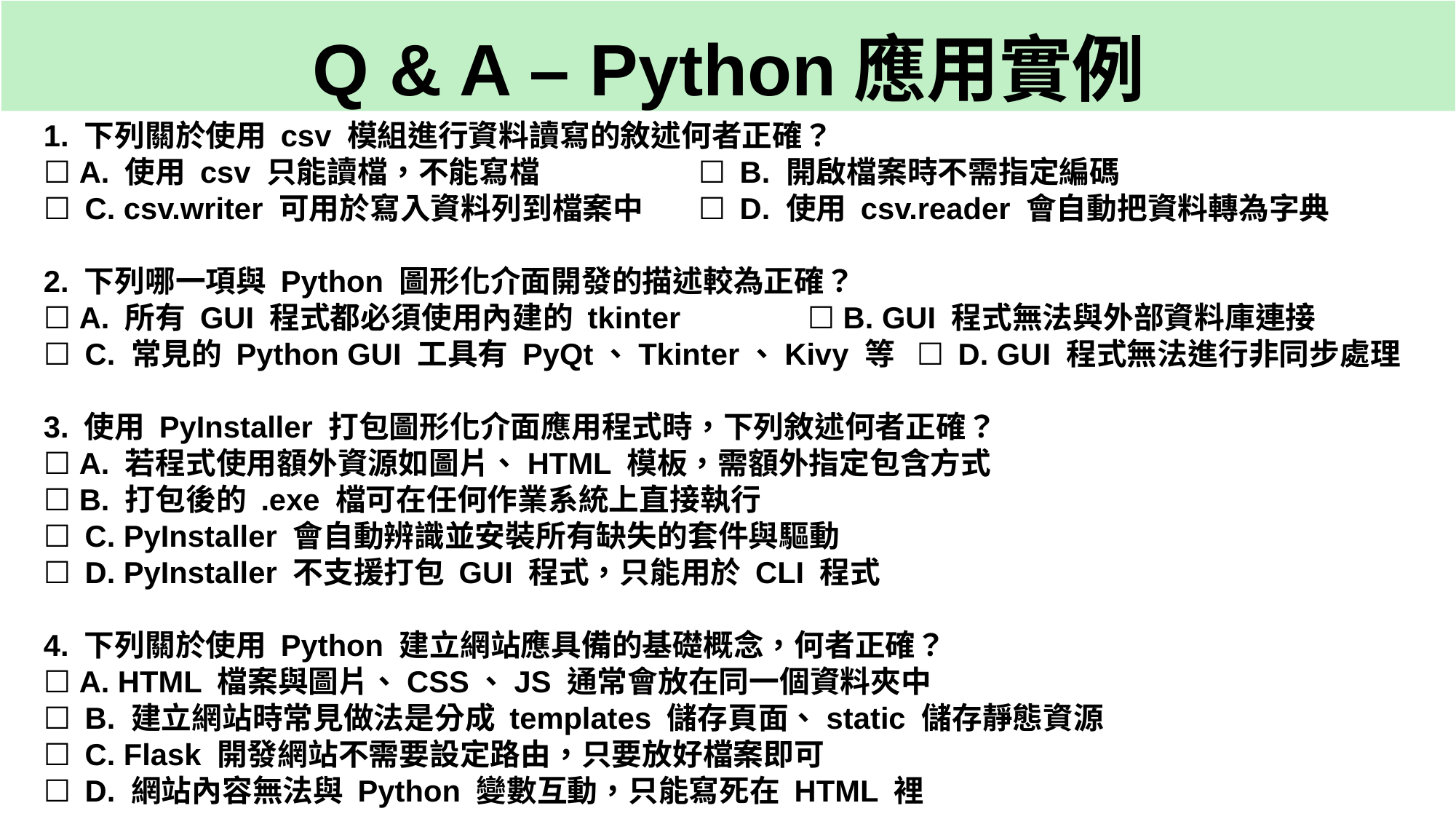

Q & A – Python應用實例
1. 下列關於使用 csv 模組進行資料讀寫的敘述何者正確？
☐ A. 使用 csv 只能讀檔，不能寫檔		☐ B. 開啟檔案時不需指定編碼
☐ C. csv.writer 可用於寫入資料列到檔案中	☐ D. 使用 csv.reader 會自動把資料轉為字典

2. 下列哪一項與 Python 圖形化介面開發的描述較為正確？
☐ A. 所有 GUI 程式都必須使用內建的 tkinter		☐ B. GUI 程式無法與外部資料庫連接
☐ C. 常見的 Python GUI 工具有 PyQt、Tkinter、Kivy 等	☐ D. GUI 程式無法進行非同步處理

3. 使用 PyInstaller 打包圖形化介面應用程式時，下列敘述何者正確？
☐ A. 若程式使用額外資源如圖片、HTML 模板，需額外指定包含方式
☐ B. 打包後的 .exe 檔可在任何作業系統上直接執行
☐ C. PyInstaller 會自動辨識並安裝所有缺失的套件與驅動
☐ D. PyInstaller 不支援打包 GUI 程式，只能用於 CLI 程式

4. 下列關於使用 Python 建立網站應具備的基礎概念，何者正確？
☐ A. HTML 檔案與圖片、CSS、JS 通常會放在同一個資料夾中
☐ B. 建立網站時常見做法是分成 templates 儲存頁面、static 儲存靜態資源
☐ C. Flask 開發網站不需要設定路由，只要放好檔案即可
☐ D. 網站內容無法與 Python 變數互動，只能寫死在 HTML 裡